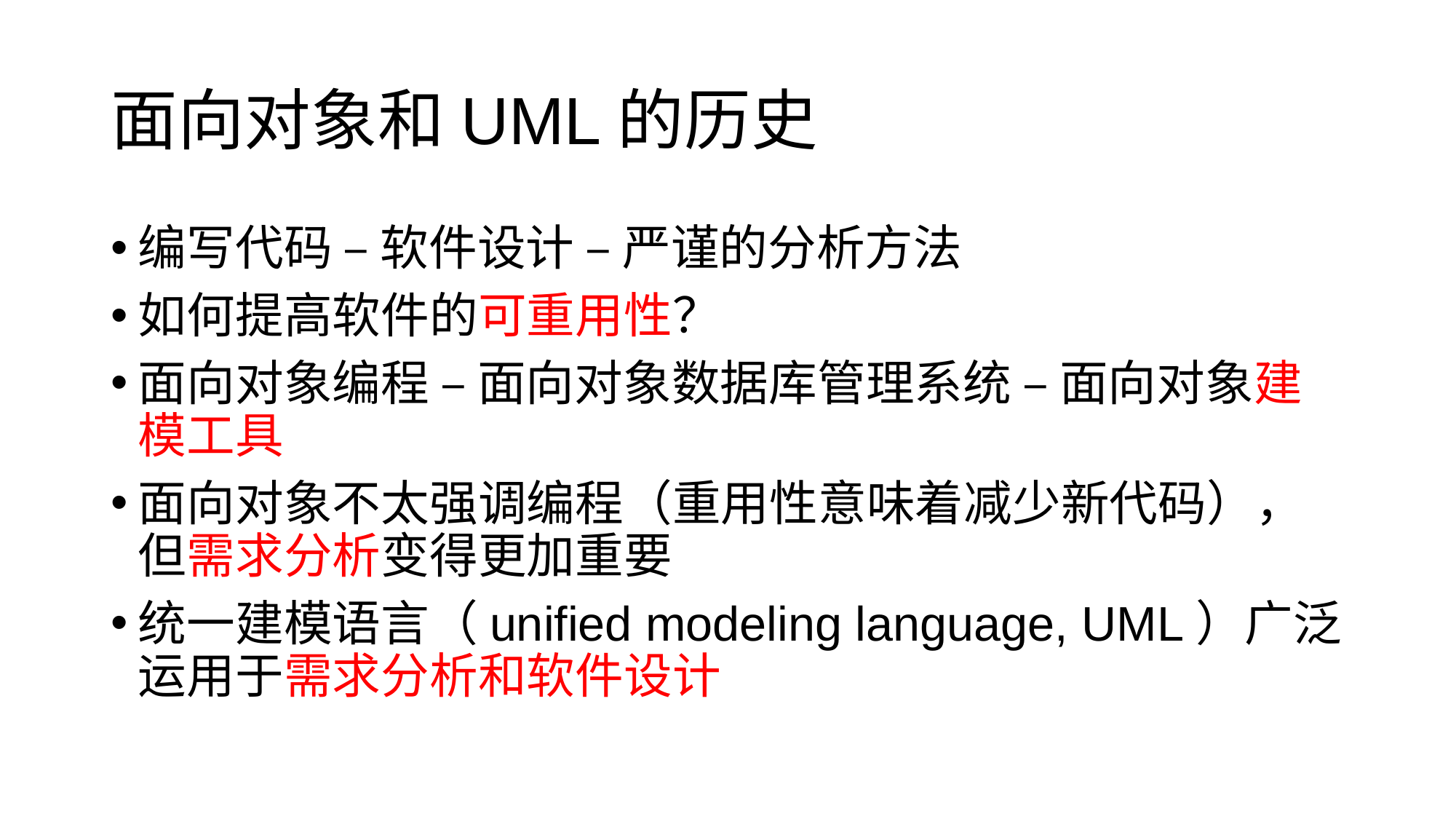

# 面向对象和UML的历史
编写代码 – 软件设计 – 严谨的分析方法
如何提高软件的可重用性？
面向对象编程 – 面向对象数据库管理系统 – 面向对象建模工具
面向对象不太强调编程（重用性意味着减少新代码），但需求分析变得更加重要
统一建模语言（unified modeling language, UML）广泛运用于需求分析和软件设计